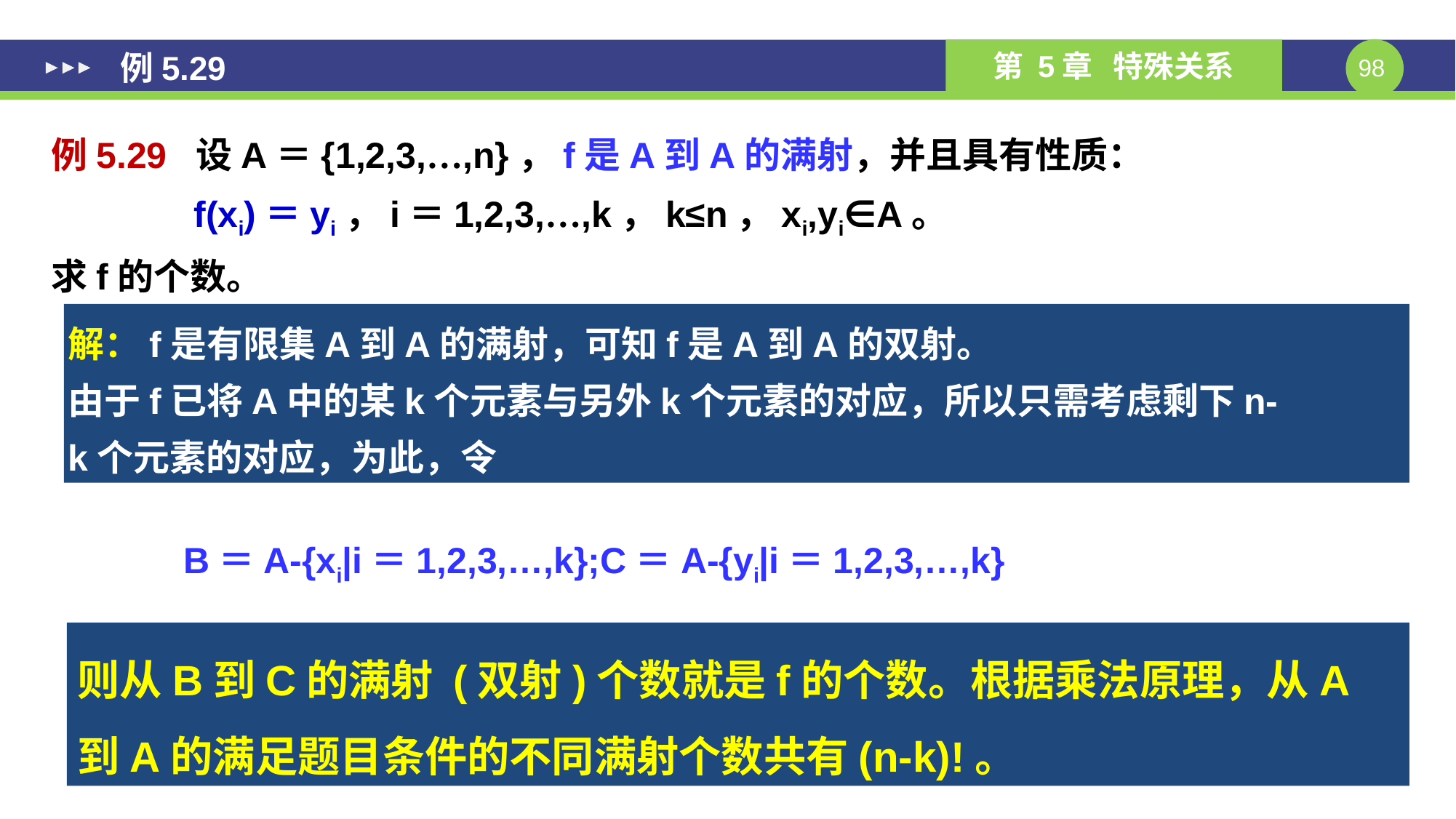

# 例5.29
例5.29  设A＝{1,2,3,…,n}，f是A到A的满射，并且具有性质：
              f(xi)＝yi，i＝1,2,3,…,k，k≤n，xi,yi∈A。
求f的个数。
解：f是有限集A到A的满射，可知f是A到A的双射。
由于f已将A中的某k个元素与另外k个元素的对应，所以只需考虑剩下n-
k个元素的对应，为此，令
B＝A-{xi|i＝1,2,3,…,k};C＝A-{yi|i＝1,2,3,…,k}
则从B到C的满射 (双射)个数就是f的个数。根据乘法原理，从A到A的满足题目条件的不同满射个数共有(n-k)!。